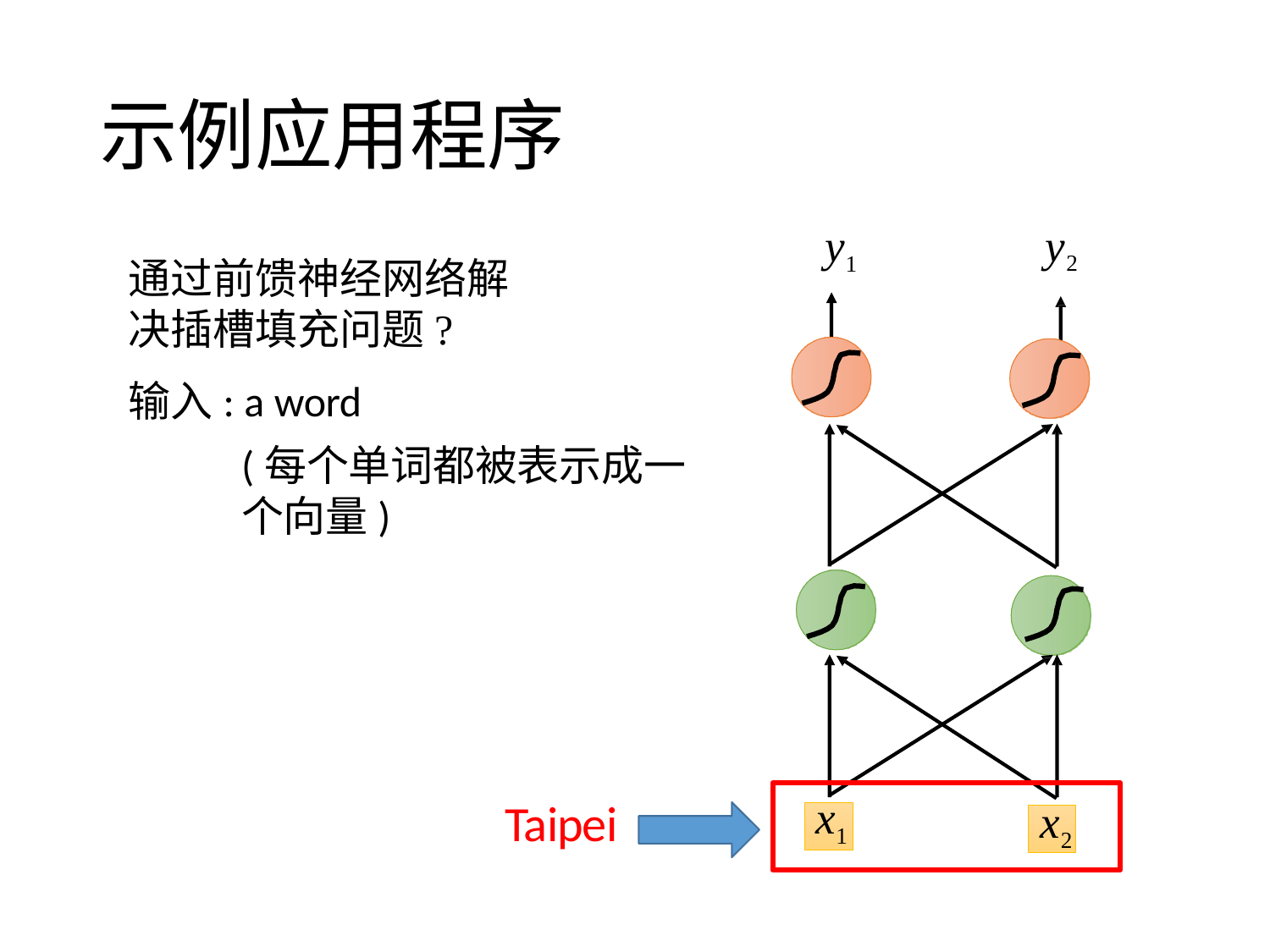

# 示例应用程序
y2
y1
通过前馈神经网络解决插槽填充问题?
输入: a word
(每个单词都被表示成一个向量)

x1
Taipei
x2